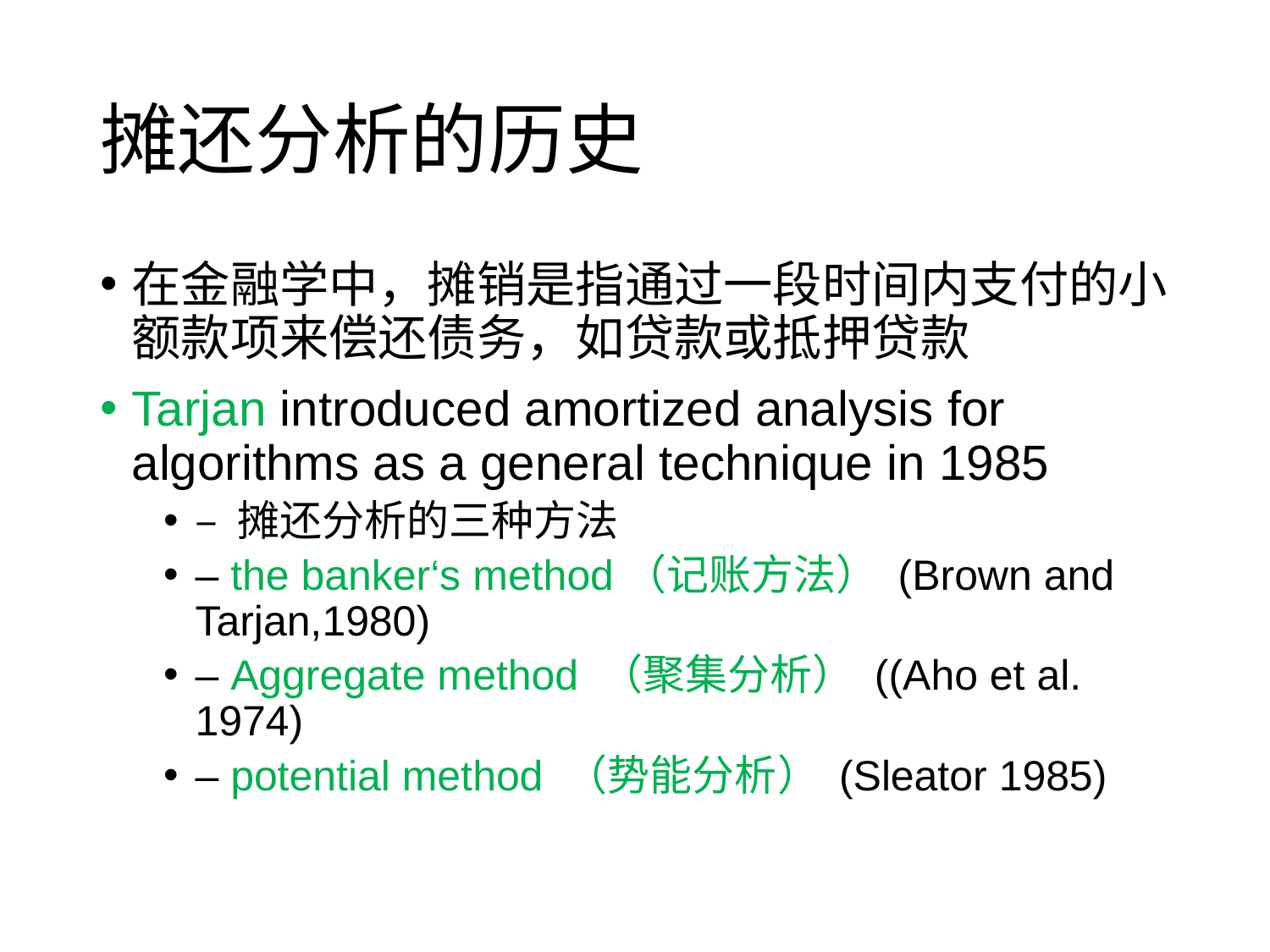

# 摊还分析的历史
在金融学中，摊销是指通过一段时间内支付的小额款项来偿还债务，如贷款或抵押贷款
Tarjan introduced amortized analysis for algorithms as a general technique in 1985
– 摊还分析的三种方法
– the banker‘s method（记账方法） (Brown and Tarjan,1980)
– Aggregate method （聚集分析） ((Aho et al. 1974)
– potential method （势能分析） (Sleator 1985)